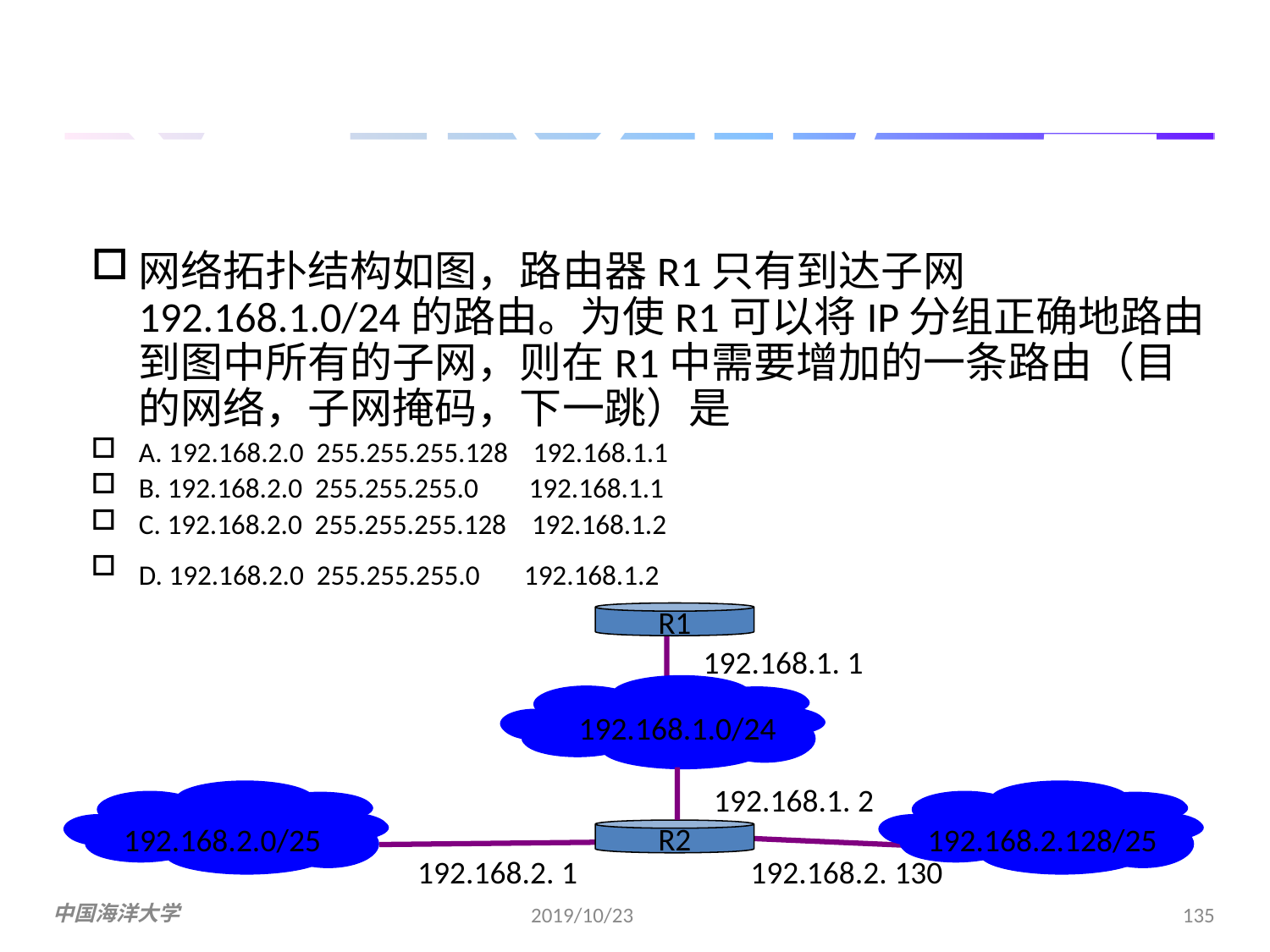

# 选择题5
网络拓扑结构如图，路由器R1只有到达子网192.168.1.0/24的路由。为使R1可以将IP分组正确地路由到图中所有的子网，则在R1中需要增加的一条路由（目的网络，子网掩码，下一跳）是
A. 192.168.2.0  255.255.255.128    192.168.1.1
B. 192.168.2.0  255.255.255.0        192.168.1.1
C. 192.168.2.0  255.255.255.128    192.168.1.2
D. 192.168.2.0  255.255.255.0       192.168.1.2
R1
192.168.1. 1

192.168.1.0/24

192.168.1. 2

192.168.2.0/25
192.168.2.128/25
R2
192.168.2. 1
192.168.2. 130